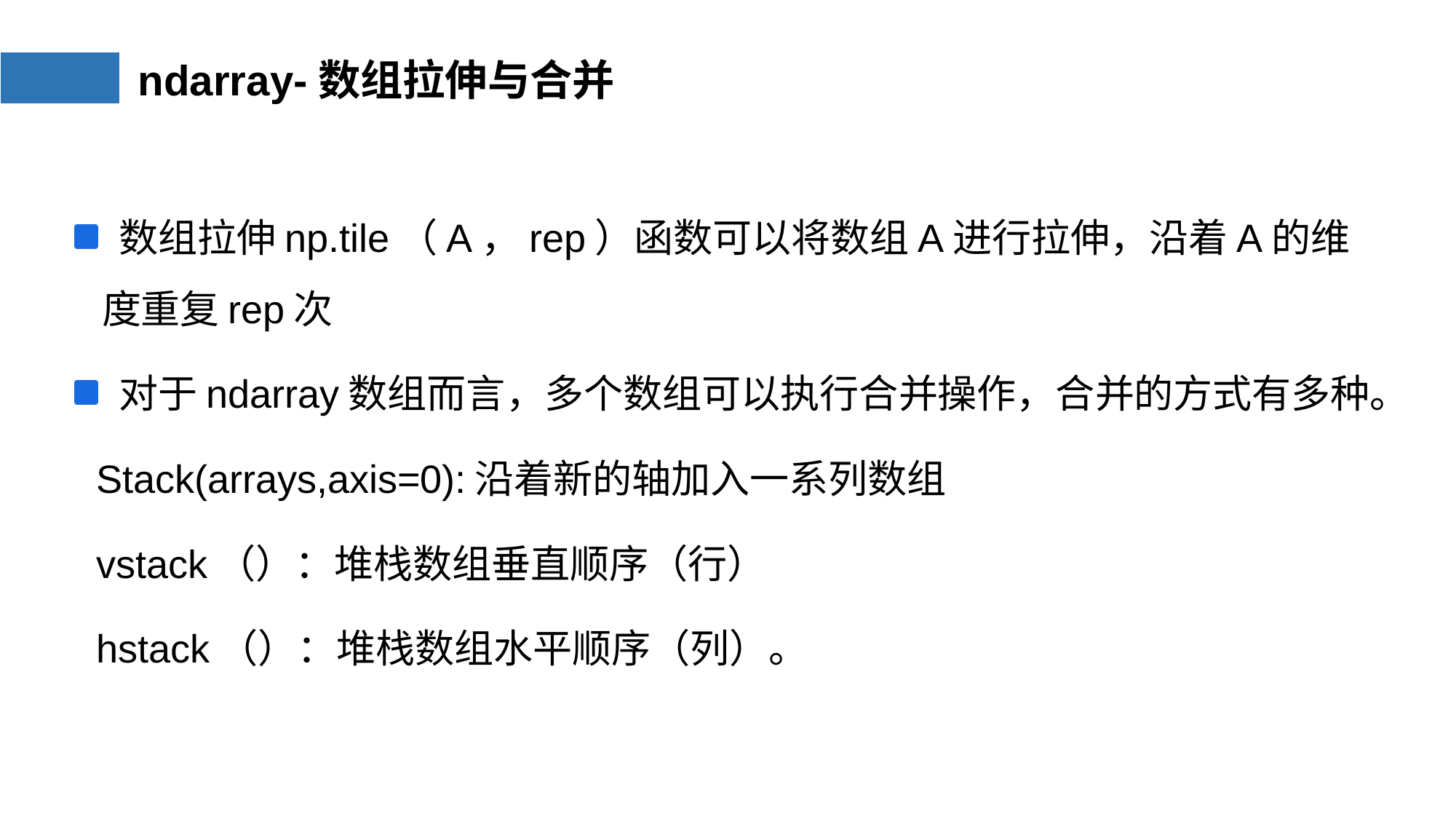

# ndarray-数组拉伸与合并
 数组拉伸np.tile（A，rep）函数可以将数组A进行拉伸，沿着A的维度重复rep次
 对于ndarray数组而言，多个数组可以执行合并操作，合并的方式有多种。
  Stack(arrays,axis=0):沿着新的轴加入一系列数组
  vstack（）：堆栈数组垂直顺序（行）
  hstack（）：堆栈数组水平顺序（列）。